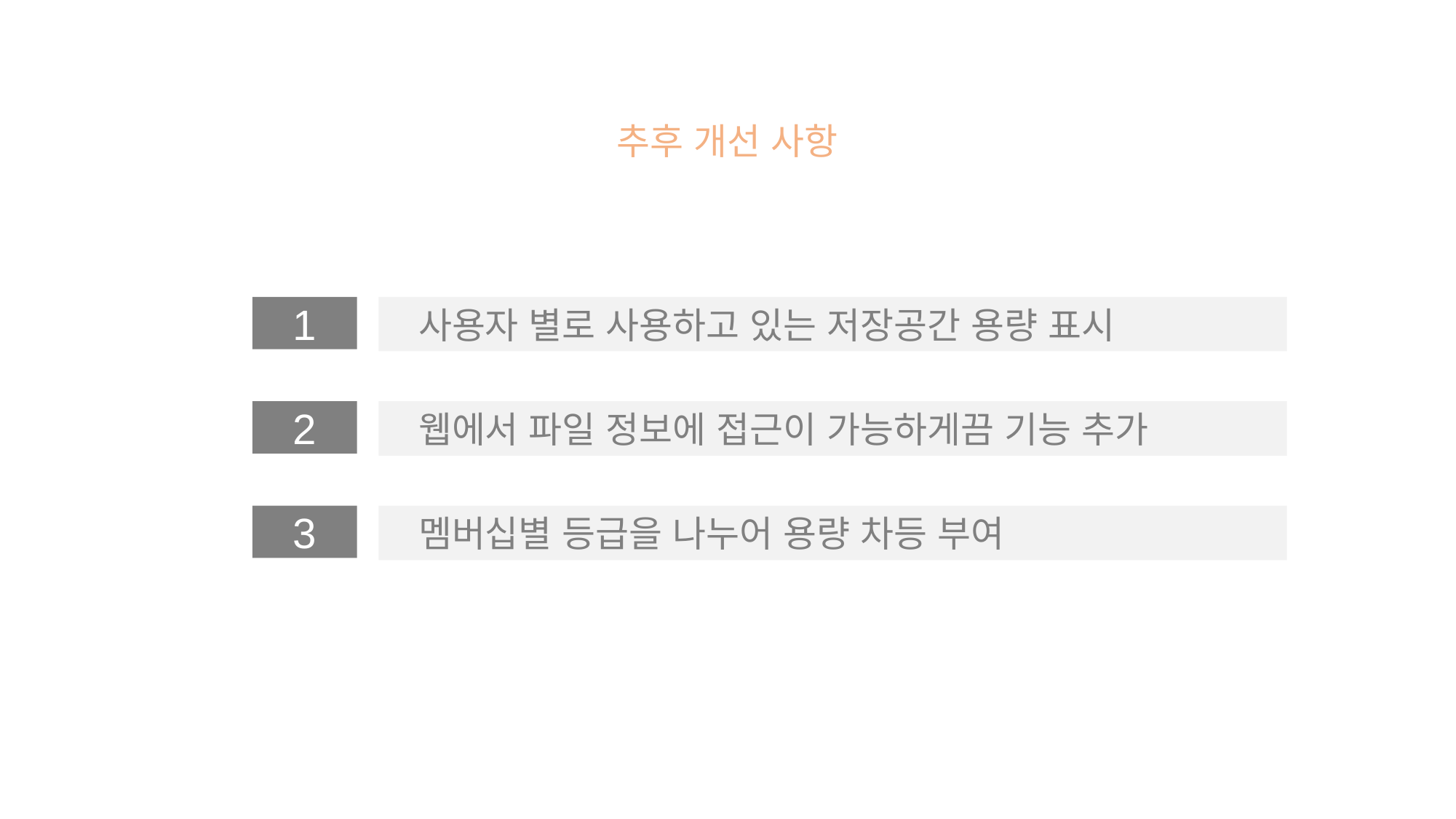

추후 개선 사항
1
  사용자 별로 사용하고 있는 저장공간 용량 표시
2
  웹에서 파일 정보에 접근이 가능하게끔 기능 추가
3
  멤버십별 등급을 나누어 용량 차등 부여